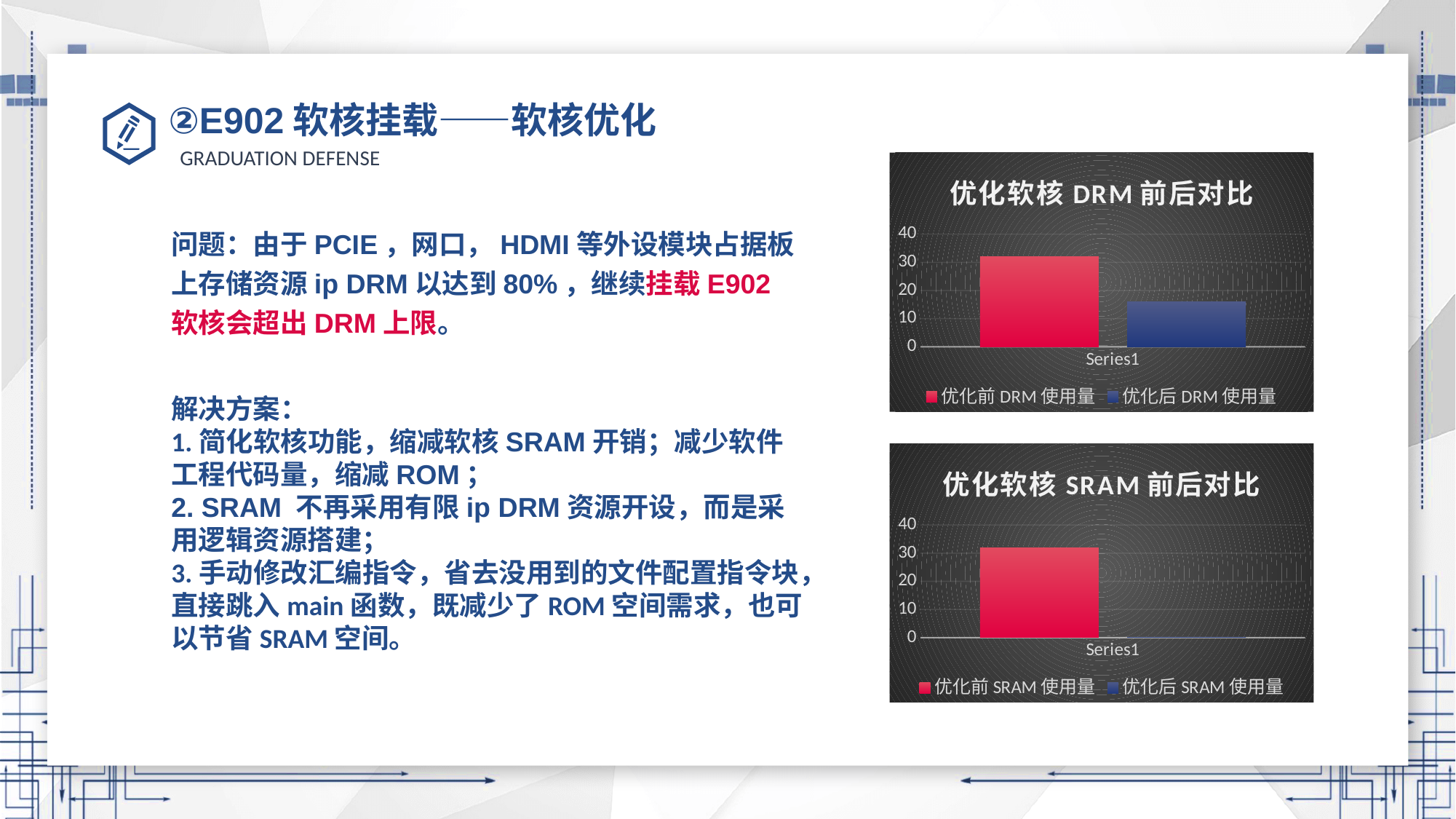

②E902软核挂载——软核优化

### Chart: 优化软核DRM前后对比

| Category | 优化前DRM使用量 | 优化后DRM使用量 |
|---|---|---|
|  | 32.0 | 16.0 |
# 问题：由于PCIE，网口，HDMI等外设模块占据板上存储资源ip DRM以达到80%，继续挂载E902软核会超出DRM上限。
解决方案：
1.简化软核功能，缩减软核SRAM开销；减少软件工程代码量，缩减ROM；
2. SRAM 不再采用有限ip DRM资源开设，而是采用逻辑资源搭建；
3.手动修改汇编指令，省去没用到的文件配置指令块，直接跳入main函数，既减少了ROM空间需求，也可以节省SRAM空间。

### Chart: 优化软核SRAM前后对比

| Category | 优化前SRAM使用量 | 优化后SRAM使用量 |
|---|---|---|
|  | 32.0 | 0.0 |